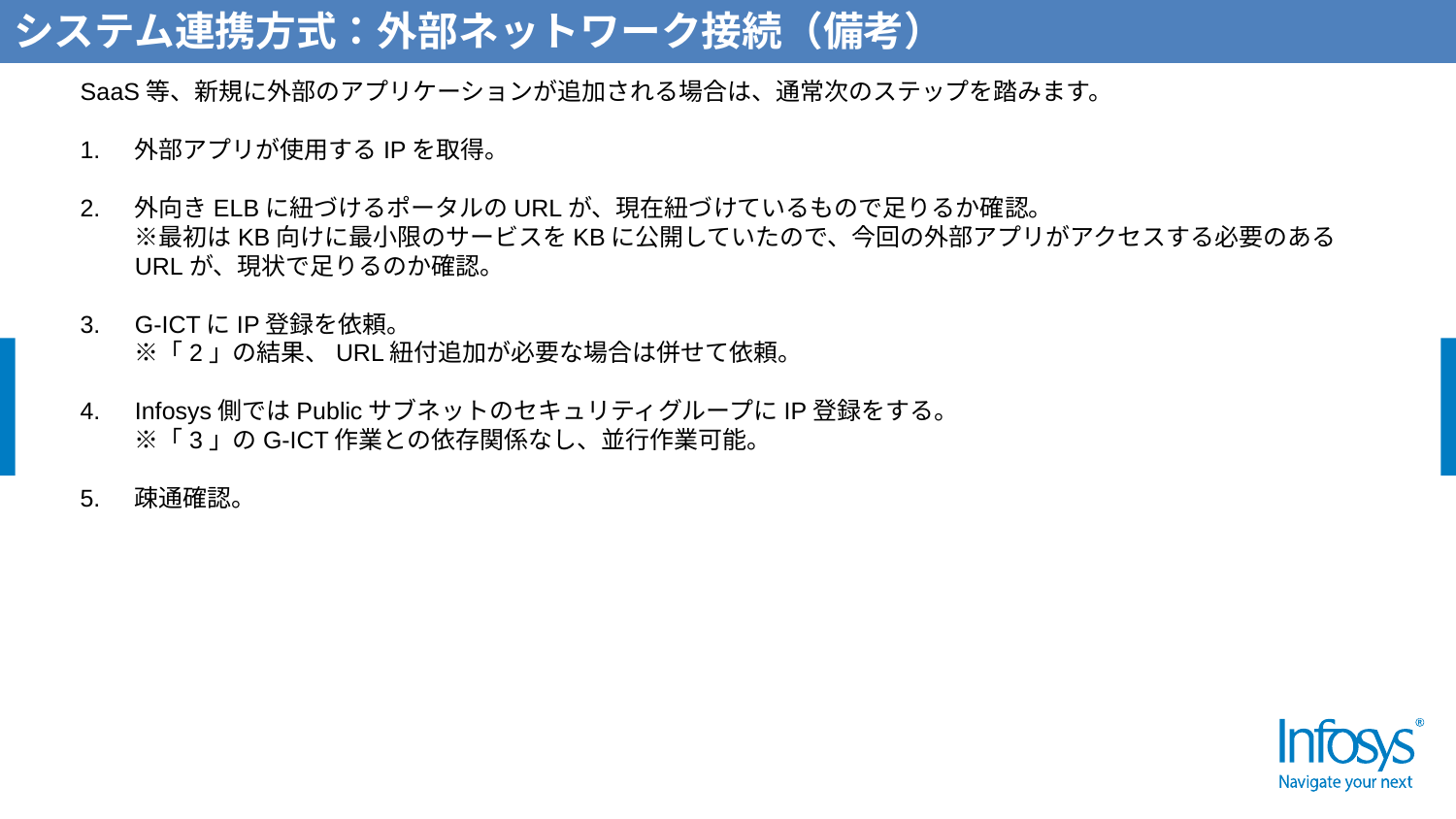

システム連携方式：外部ネットワーク接続（備考）
システム連携方式
SaaS等、新規に外部のアプリケーションが追加される場合は、通常次のステップを踏みます。

外部アプリが使用するIPを取得。

外向きELBに紐づけるポータルのURLが、現在紐づけているもので足りるか確認。
※最初はKB向けに最小限のサービスをKBに公開していたので、今回の外部アプリがアクセスする必要のあるURLが、現状で足りるのか確認。

G-ICTにIP登録を依頼。
※「2」の結果、URL紐付追加が必要な場合は併せて依頼。

Infosys側ではPublicサブネットのセキュリティグループにIP登録をする。
※「3」のG-ICT作業との依存関係なし、並行作業可能。

疎通確認。